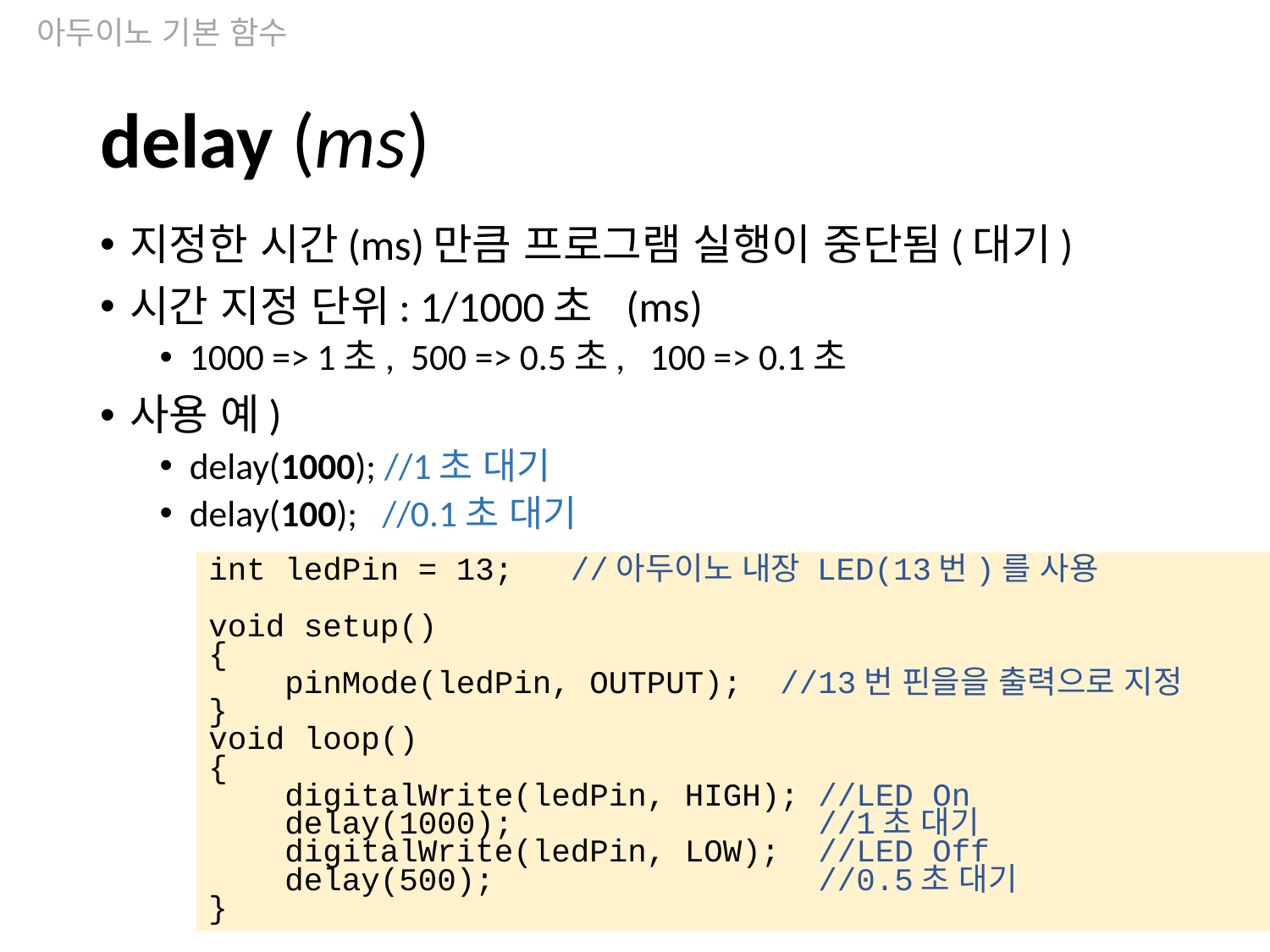

아두이노 기본 함수
# delay (ms)
지정한 시간(ms)만큼 프로그램 실행이 중단됨(대기)
시간 지정 단위: 1/1000초  (ms)
1000 => 1초,  500 => 0.5초,   100 => 0.1초
사용 예)
delay(1000); //1초 대기
delay(100);   //0.1초 대기
int ledPin = 13;   //아두이노 내장 LED(13번)를 사용

void setup()
{
    pinMode(ledPin, OUTPUT);  //13번 핀을을 출력으로 지정
}
void loop()
{
    digitalWrite(ledPin, HIGH); //LED On
    delay(1000);                //1초 대기
    digitalWrite(ledPin, LOW);  //LED Off
    delay(500);                 //0.5초 대기
}